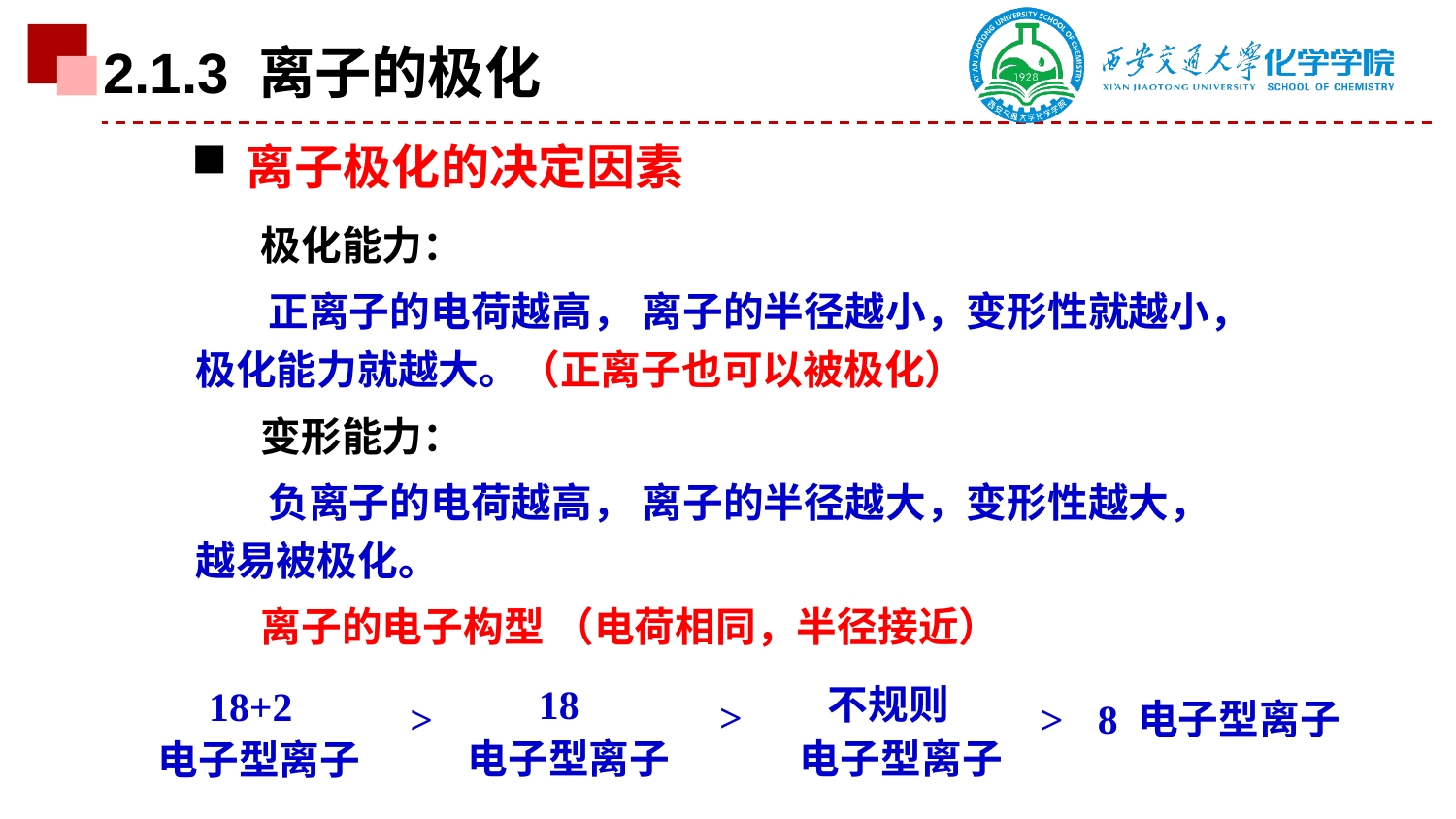

2.1.3 离子的极化
离子极化的决定因素
      极化能力：
正离子的电荷越高， 离子的半径越小，变形性就越小，极化能力就越大。（正离子也可以被极化）
      变形能力：
负离子的电荷越高， 离子的半径越大，变形性越大，越易被极化。
      离子的电子构型 （电荷相同，半径接近）
>
       18
电子型离子
  不规则
电子型离子
     18+2
电子型离子
>
>
8 电子型离子